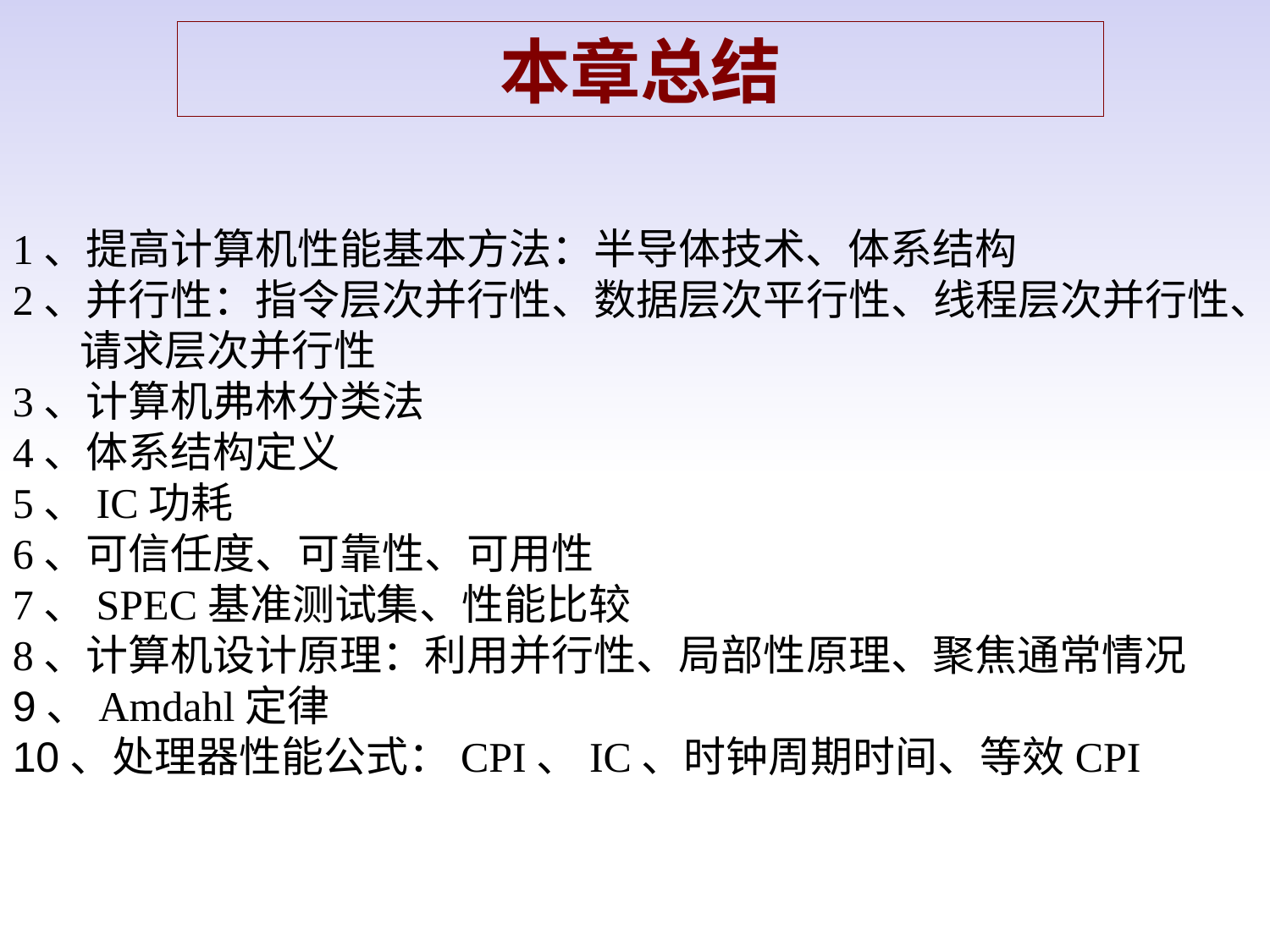

本章总结
1、提高计算机性能基本方法：半导体技术、体系结构
2、并行性：指令层次并行性、数据层次平行性、线程层次并行性、
      请求层次并行性
3、计算机弗林分类法
4、体系结构定义
5、IC功耗
6、可信任度、可靠性、可用性
7、SPEC基准测试集、性能比较
8、计算机设计原理：利用并行性、局部性原理、聚焦通常情况
9、Amdahl定律
10、处理器性能公式：CPI、IC、时钟周期时间、等效CPI